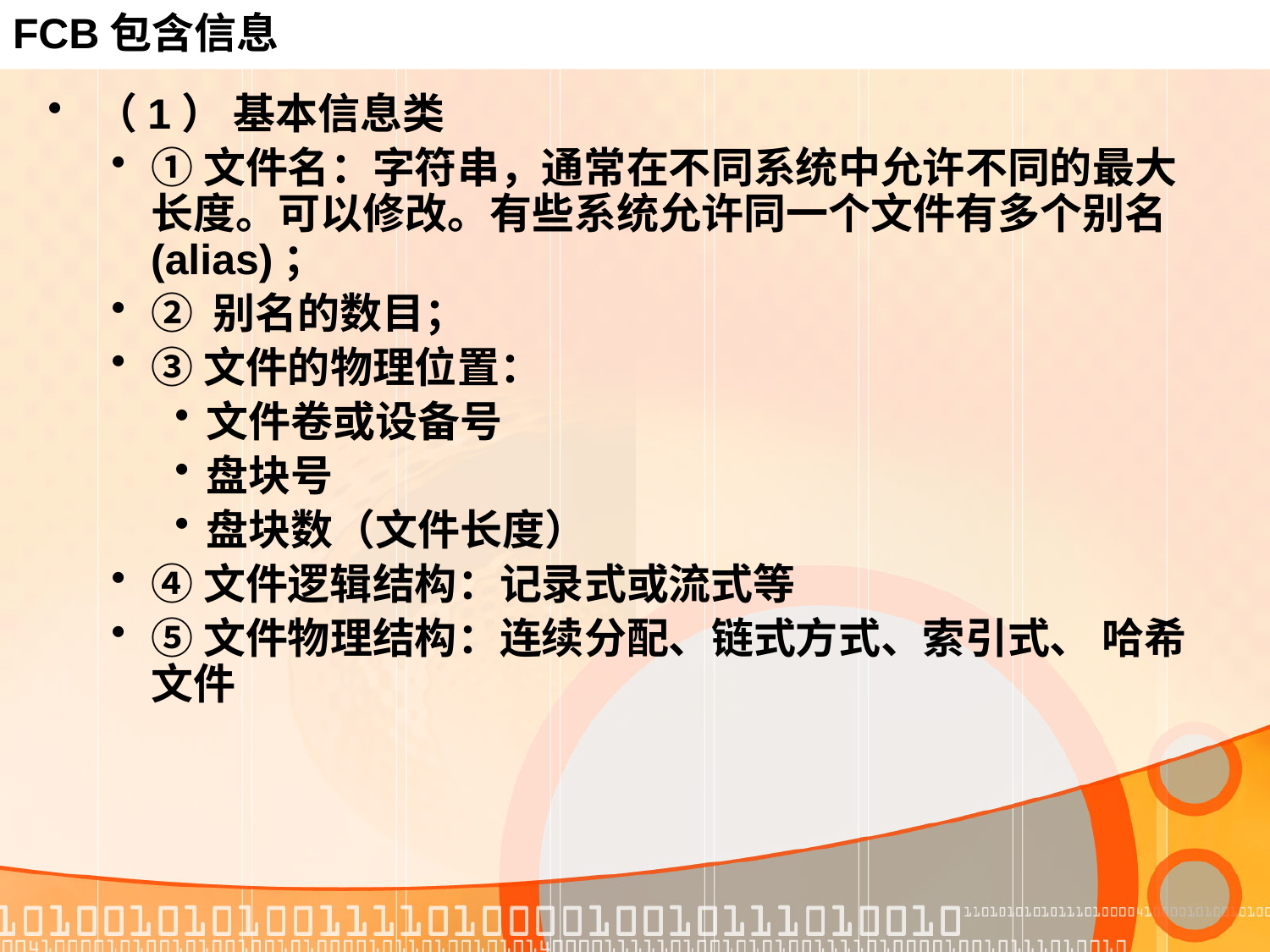

# FCB包含信息
（1） 基本信息类
①文件名：字符串，通常在不同系统中允许不同的最大长度。可以修改。有些系统允许同一个文件有多个别名(alias)；
② 别名的数目；
③文件的物理位置：
文件卷或设备号
盘块号
盘块数（文件长度）
④文件逻辑结构：记录式或流式等
⑤文件物理结构：连续分配、链式方式、索引式、 哈希文件